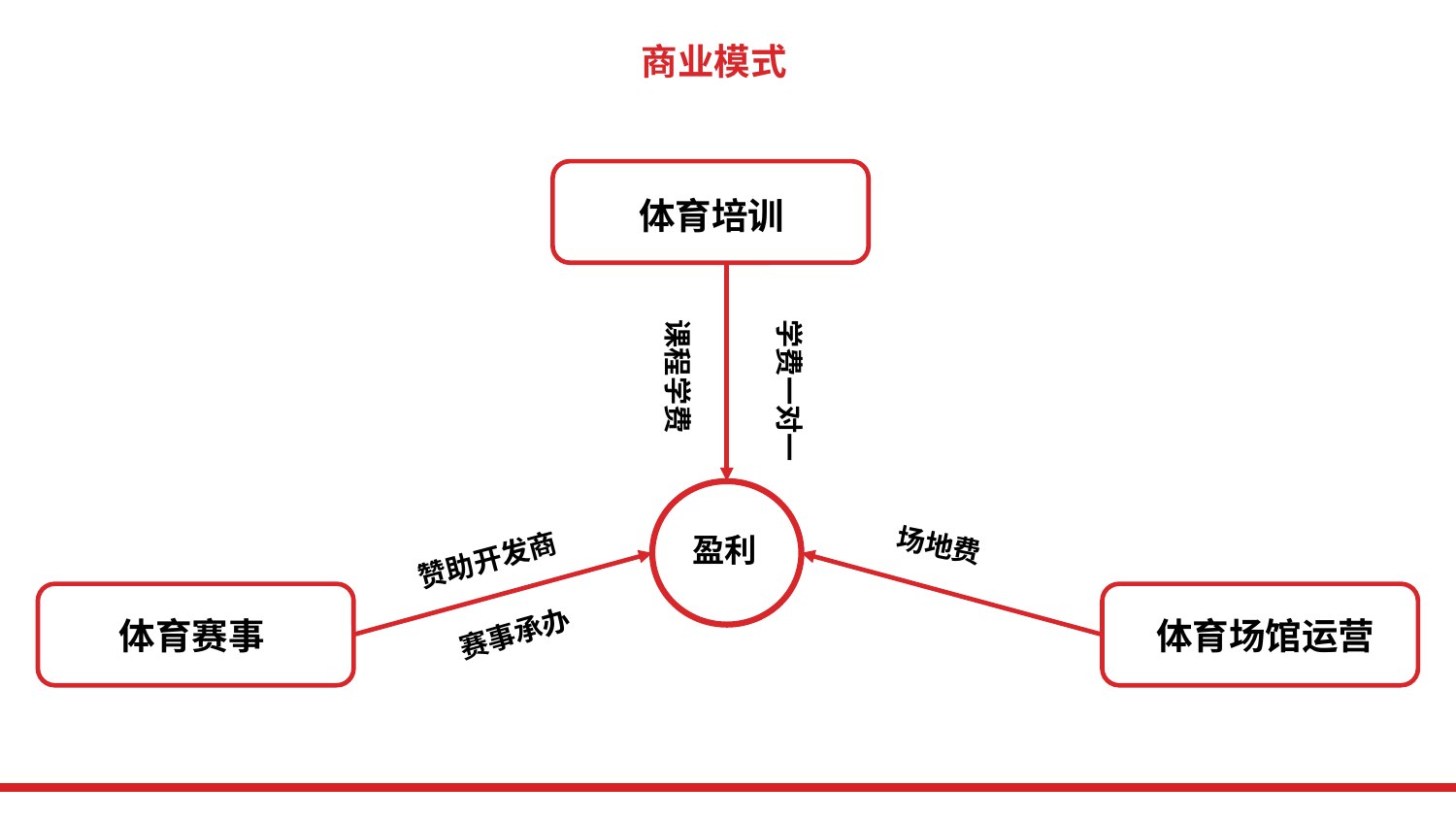

商业模式

体育培训
课程学费
学费一对一

盈利
赞助开发商
场地费

体育赛事

体育场馆运营
赛事承办